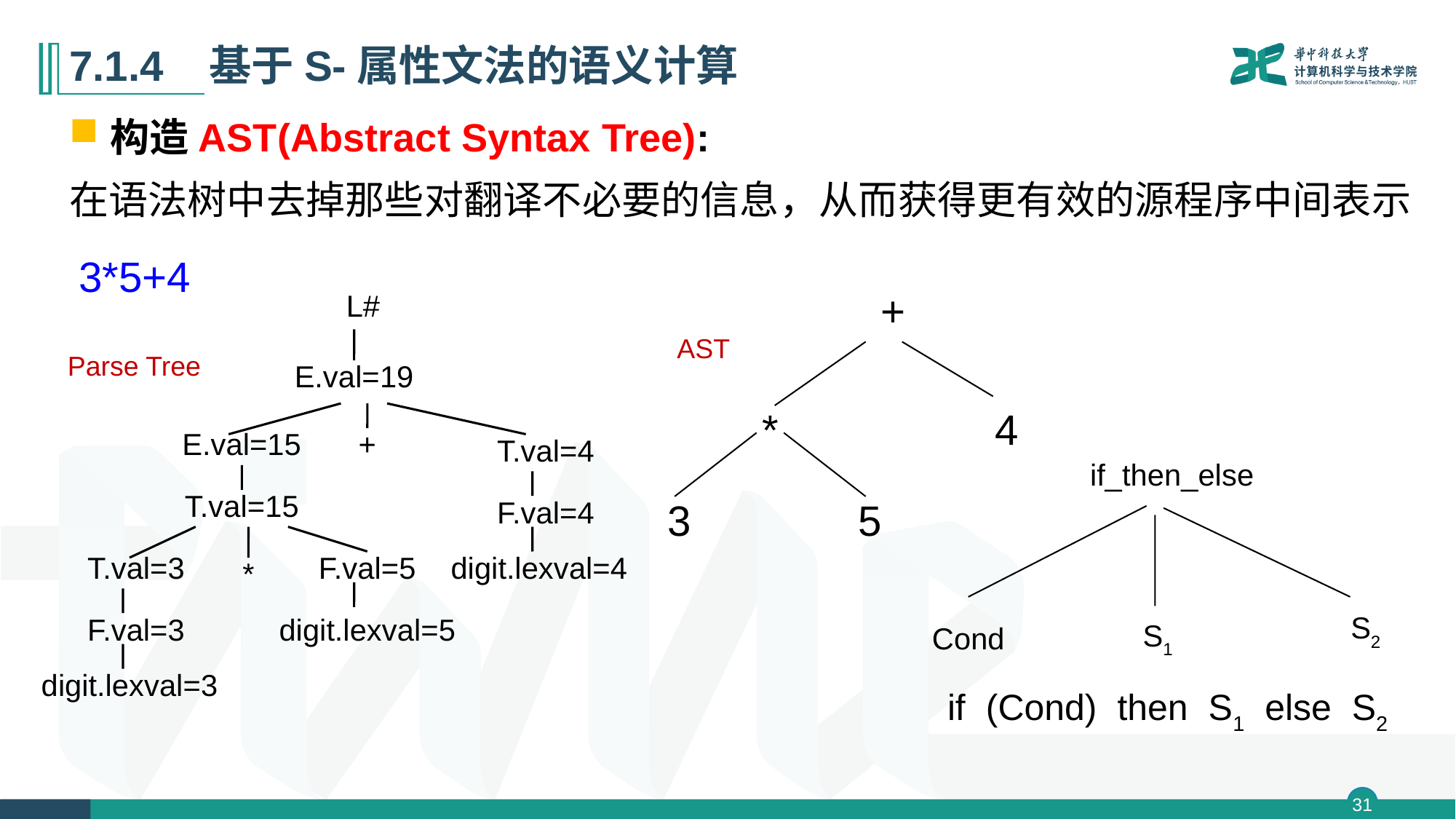

# 7.1.4   基于S-属性文法的语义计算
构造AST(Abstract Syntax Tree):
在语法树中去掉那些对翻译不必要的信息，从而获得更有效的源程序中间表示
 3*5+4
+

*
4

3
5
L#

E.val=19

E.val=15
+
T.val=4

T.val=15
F.val=4

T.val=3
F.val=5
digit.lexval=4
*

F.val=3
digit.lexval=5

digit.lexval=3
AST
Parse Tree
if_then_else

S2
Cond
S1
if  (Cond)  then  S1  else  S2